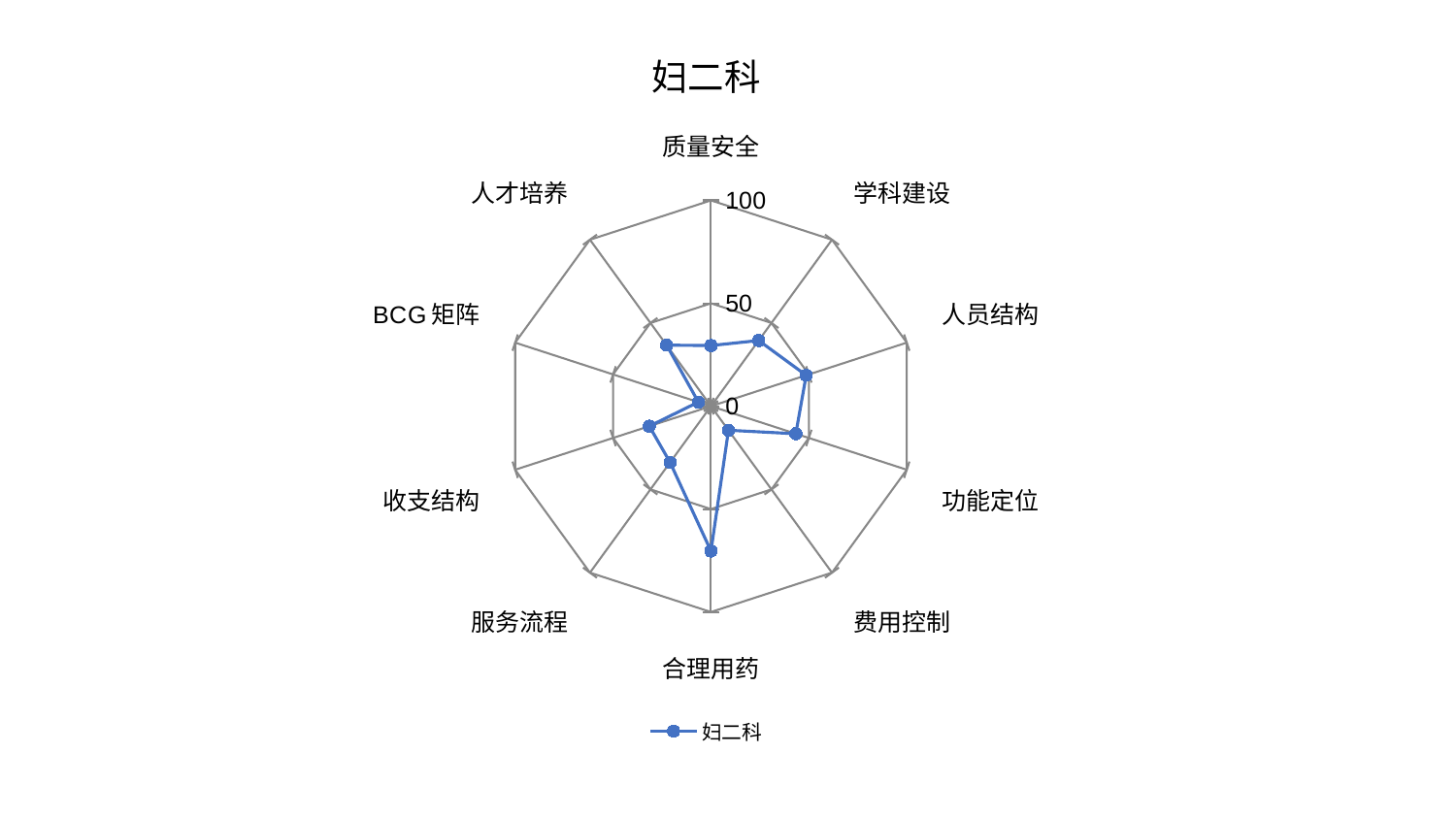

### Chart: 妇二科

| Category | 妇二科 |
|---|---|
| 质量安全 | 29.460469209837225 |
| 学科建设 | 39.44986437432877 |
| 人员结构 | 48.6317958718716 |
| 功能定位 | 43.3405632996527 |
| 费用控制 | 14.460718553893134 |
| 合理用药 | 70.38324519437349 |
| 服务流程 | 33.81623440608744 |
| 收支结构 | 31.49569635616353 |
| BCG矩阵 | 6.443590835524304 |
| 人才培养 | 36.653749136598954 |
111